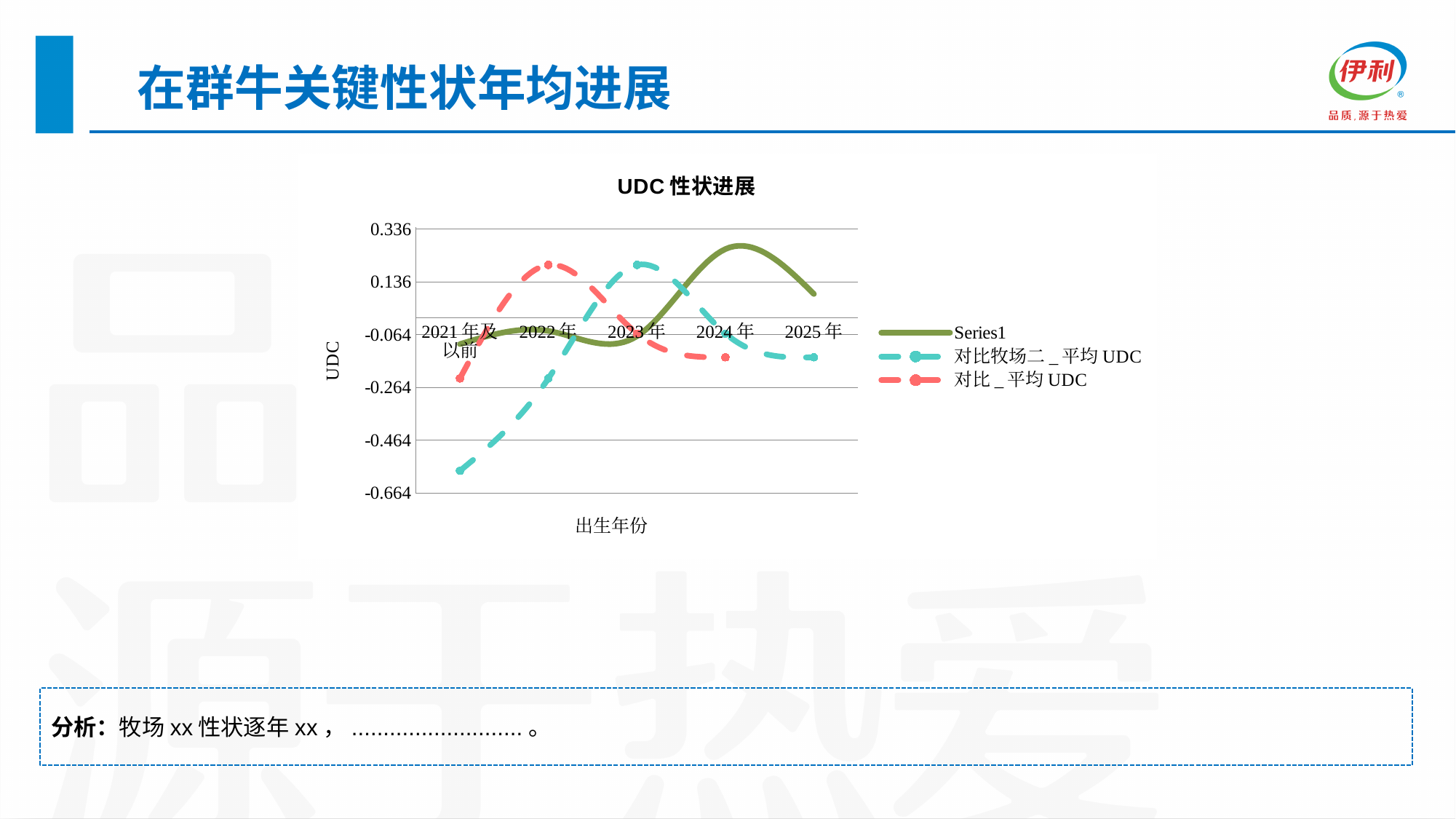

在群牛关键性状年均进展

### Chart: UDC性状进展

| Category |  | 对比牧场二_平均UDC | 对比_平均UDC |
|---|---|---|---|
| 2021年及以前 | -0.1 | -0.58 | -0.23 |
| 2022年 | -0.05 | -0.23 | 0.2 |
| 2023年 | -0.07 | 0.2 | -0.06 |
| 2024年 | 0.26 | -0.06 | -0.15 |
| 2025年 | 0.09 | -0.15 | None |
分析：牧场xx性状逐年xx，...........................。